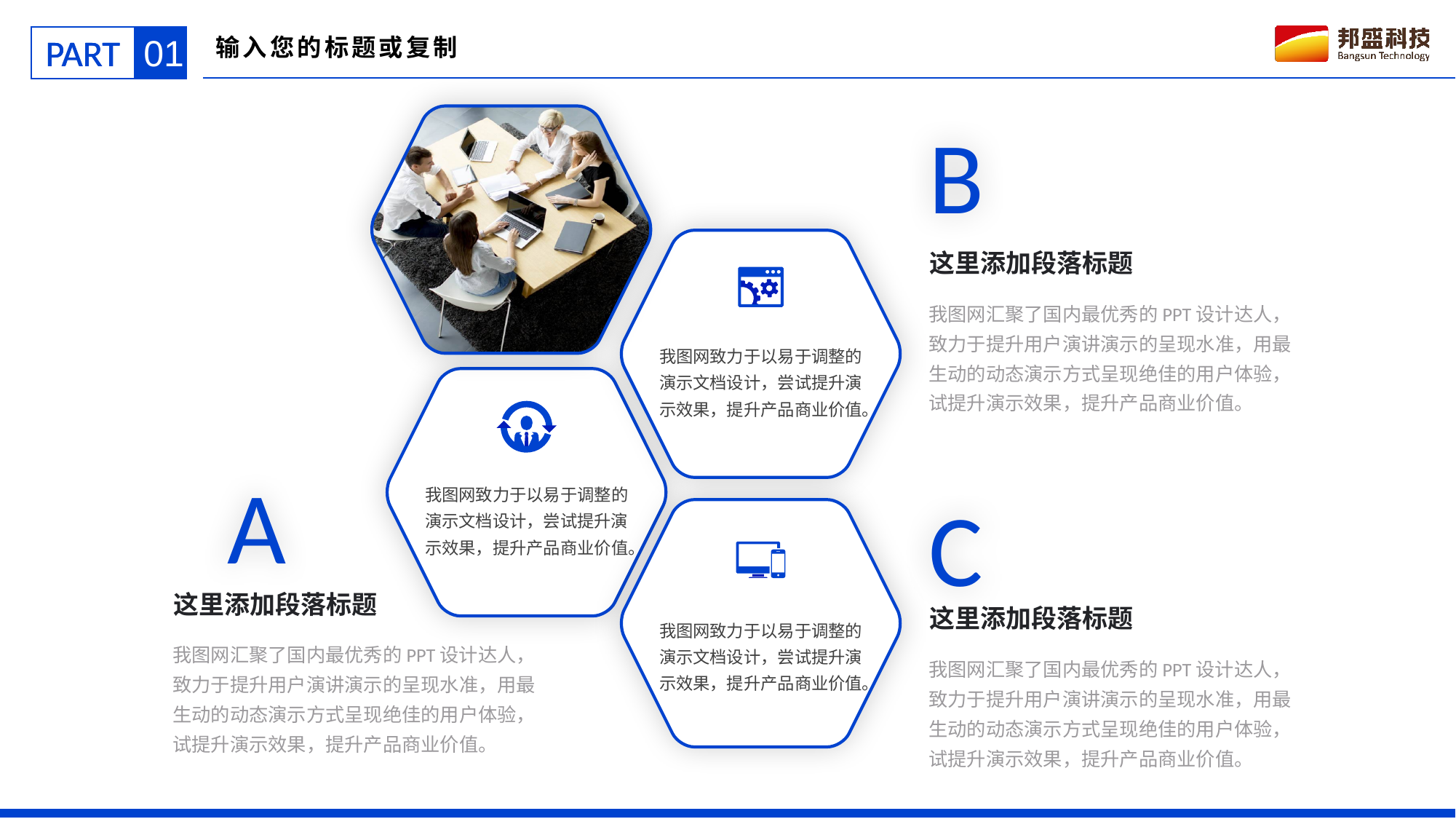

01
PART
输入您的标题或复制

B

我图网致力于以易于调整的演示文档设计，尝试提升演示效果，提升产品商业价值。
这里添加段落标题
我图网汇聚了国内最优秀的PPT设计达人，致力于提升用户演讲演示的呈现水准，用最生动的动态演示方式呈现绝佳的用户体验，试提升演示效果，提升产品商业价值。

我图网致力于以易于调整的演示文档设计，尝试提升演示效果，提升产品商业价值。
A
C

我图网致力于以易于调整的演示文档设计，尝试提升演示效果，提升产品商业价值。
这里添加段落标题
我图网汇聚了国内最优秀的PPT设计达人，致力于提升用户演讲演示的呈现水准，用最生动的动态演示方式呈现绝佳的用户体验，试提升演示效果，提升产品商业价值。
这里添加段落标题
我图网汇聚了国内最优秀的PPT设计达人，致力于提升用户演讲演示的呈现水准，用最生动的动态演示方式呈现绝佳的用户体验，试提升演示效果，提升产品商业价值。